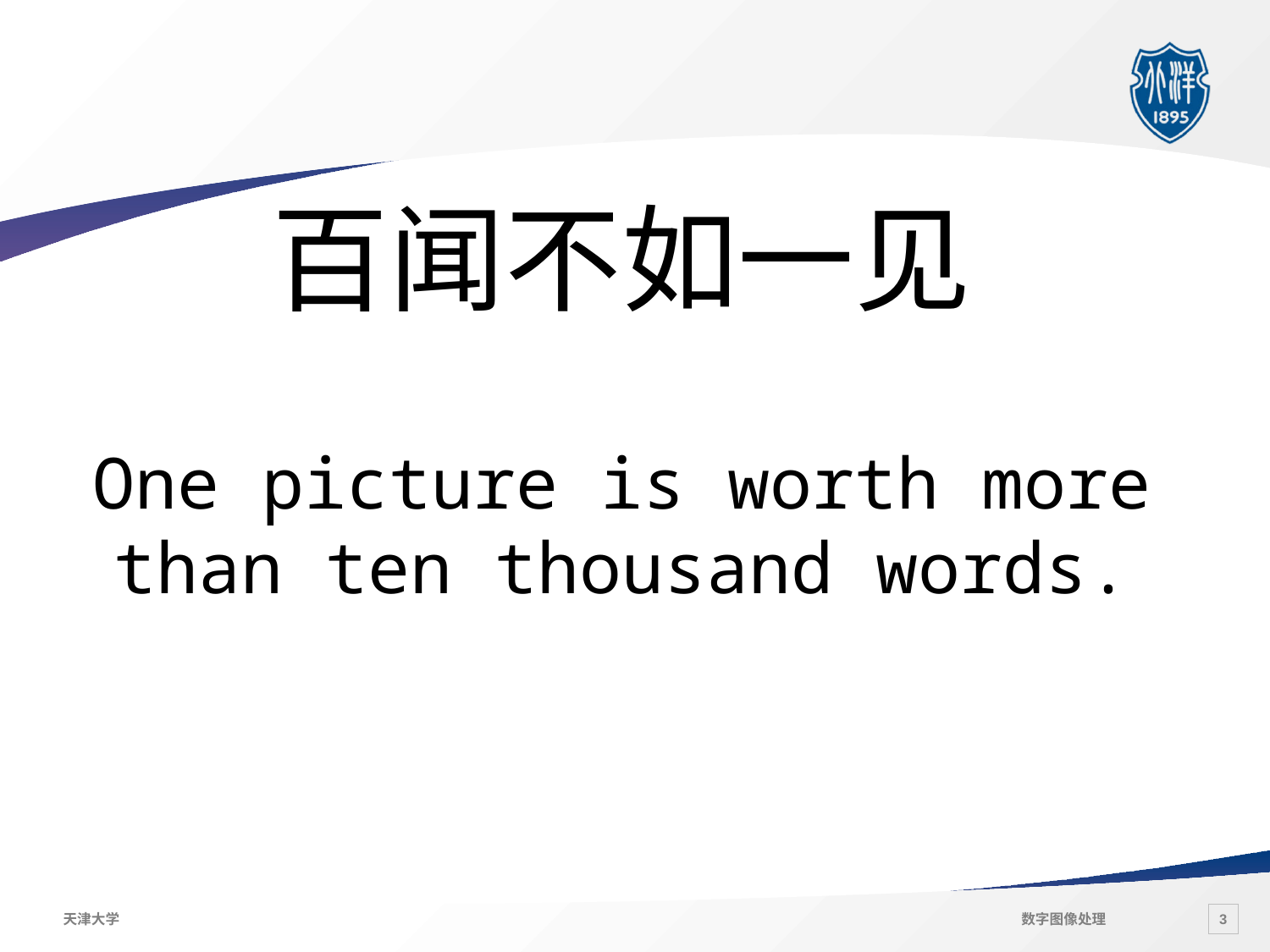

#
百闻不如一见

One picture is worth more than ten thousand words.